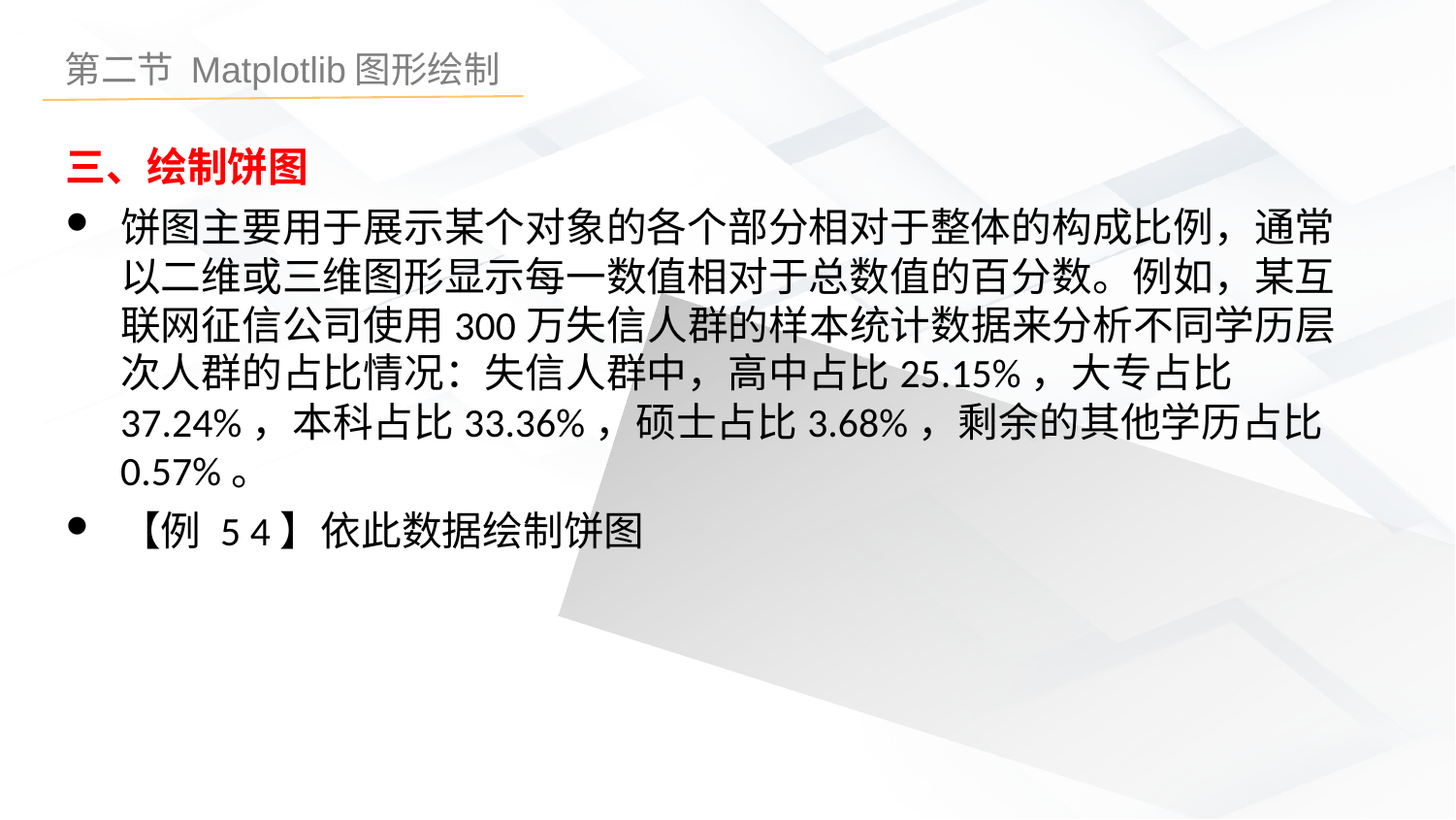

三、绘制饼图
饼图主要用于展示某个对象的各个部分相对于整体的构成比例，通常以二维或三维图形显示每一数值相对于总数值的百分数。例如，某互联网征信公司使用300万失信人群的样本统计数据来分析不同学历层次人群的占比情况：失信人群中，高中占比25.15%，大专占比37.24%，本科占比33.36%，硕士占比3.68%，剩余的其他学历占比0.57%。
【例 5 4】依此数据绘制饼图